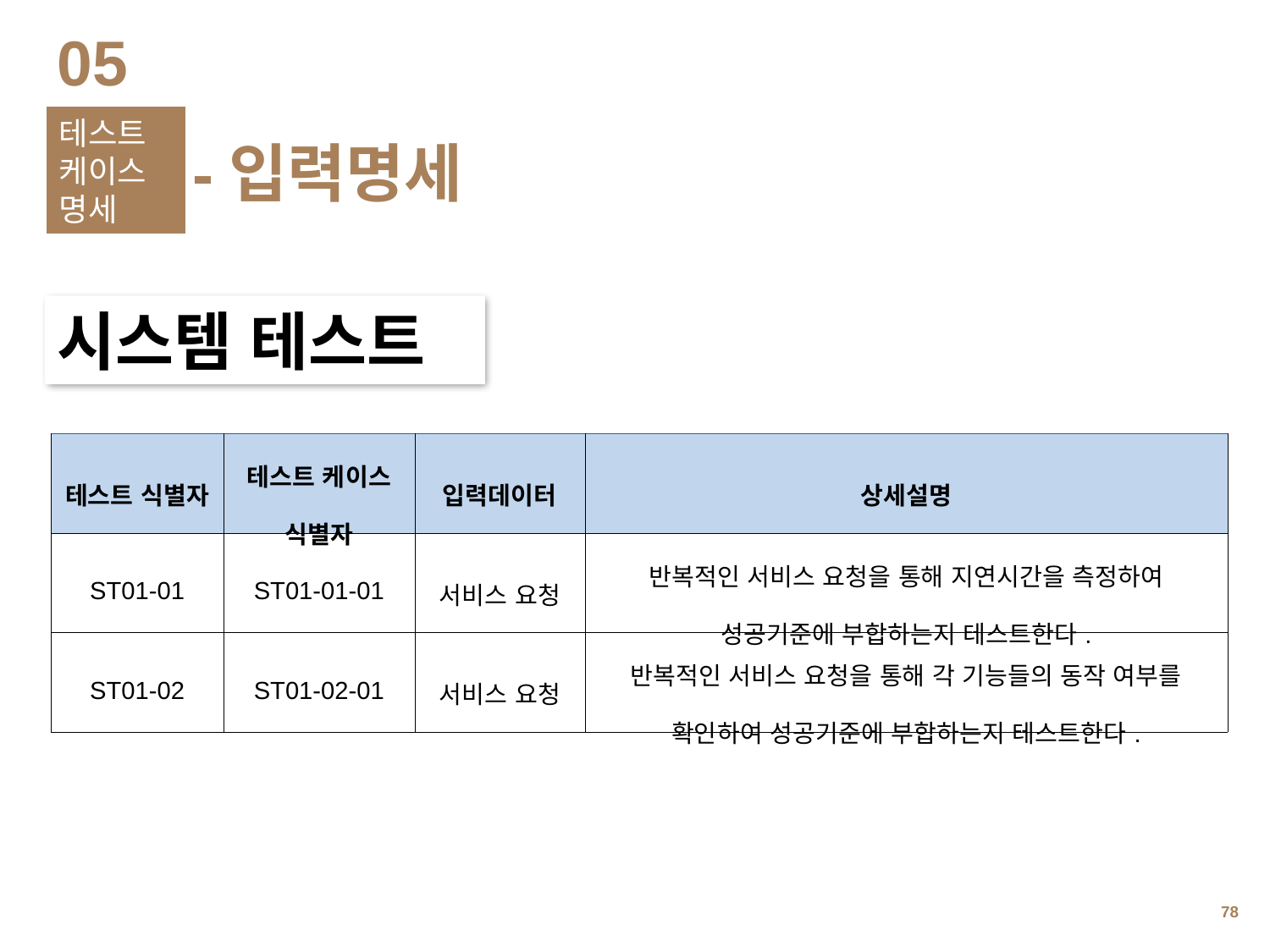

05
테스트 케이스명세
-입력명세
시스템 테스트
| 테스트 식별자 | 테스트 케이스 식별자 | 입력데이터 | 상세설명 |
| --- | --- | --- | --- |
| ST01-01 | ST01-01-01 | 서비스 요청 | 반복적인 서비스 요청을 통해 지연시간을 측정하여 성공기준에 부합하는지 테스트한다. |
| ST01-02 | ST01-02-01 | 서비스 요청 | 반복적인 서비스 요청을 통해 각 기능들의 동작 여부를 확인하여 성공기준에 부합하는지 테스트한다. |
78